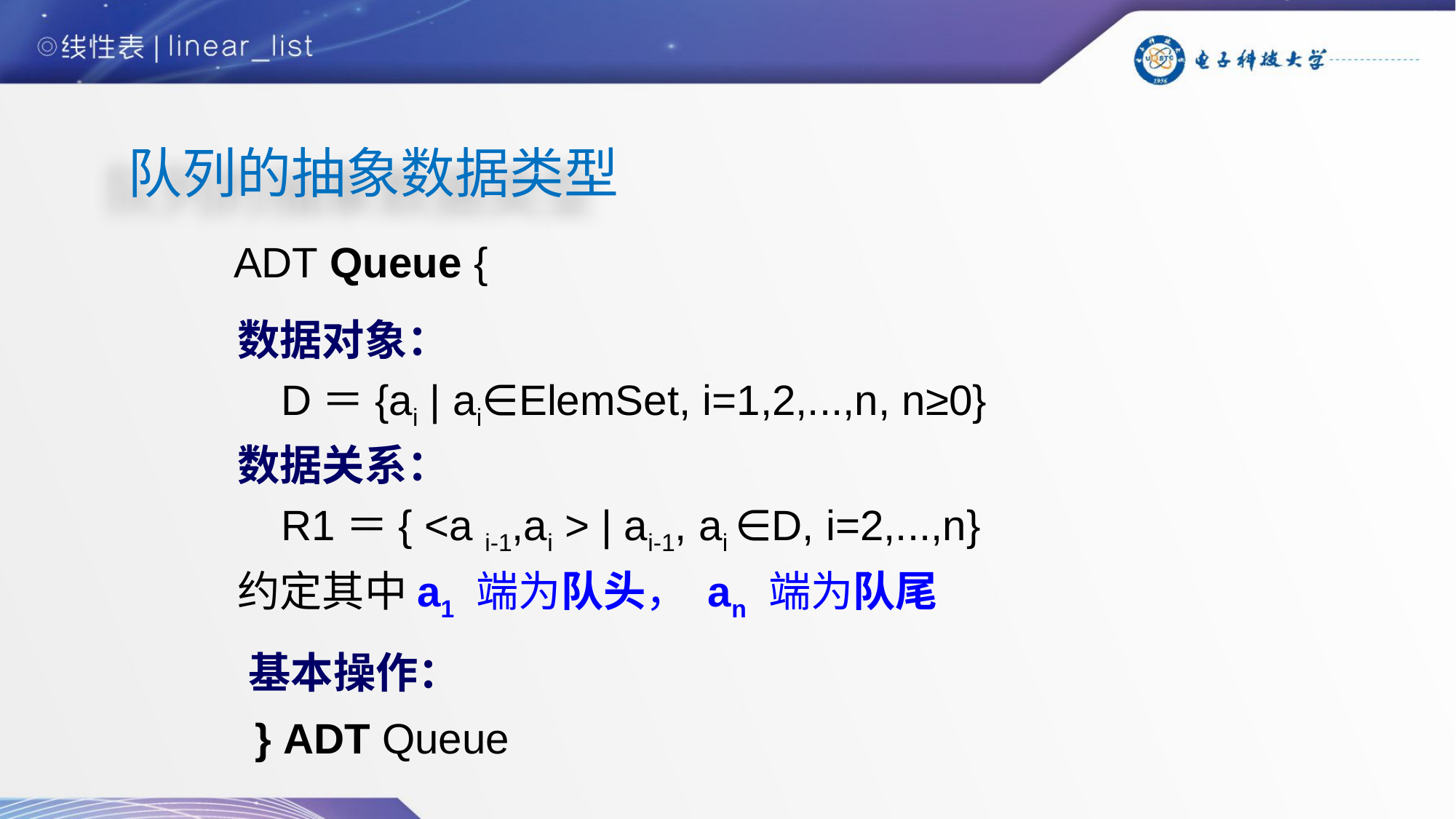

# 队列的抽象数据类型
ADT Queue {
   数据对象：
       D＝{ai | ai∈ElemSet, i=1,2,...,n, n≥0}
   数据关系：
       R1＝{ <a i-1,ai > | ai-1, ai ∈D, i=2,...,n}
   约定其中a1 端为队头， an 端为队尾
基本操作：
} ADT Queue